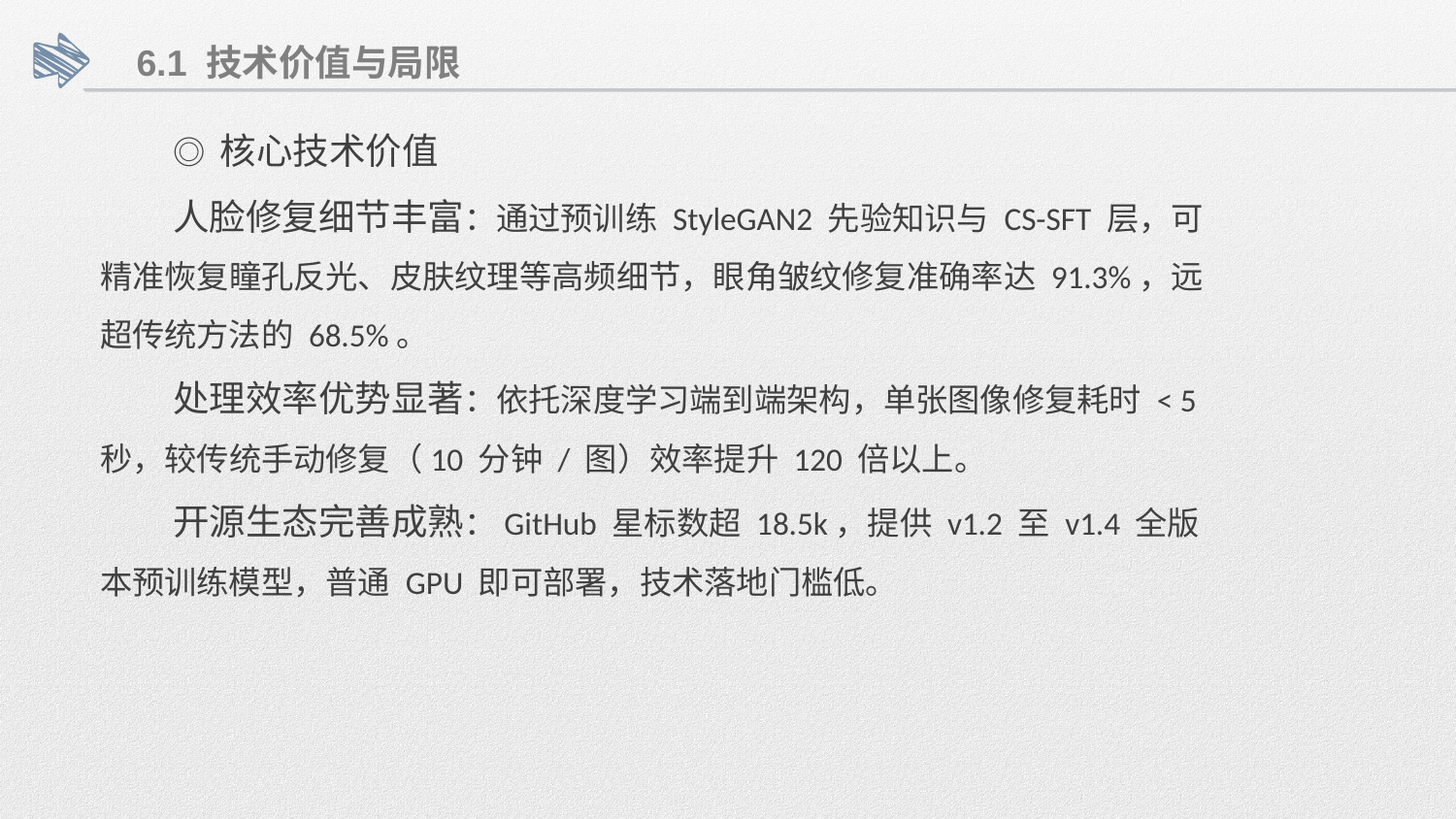

6.1 技术价值与局限
◎ 核心技术价值
人脸修复细节丰富：通过预训练 StyleGAN2 先验知识与 CS-SFT 层，可精准恢复瞳孔反光、皮肤纹理等高频细节，眼角皱纹修复准确率达 91.3%，远超传统方法的 68.5%。
处理效率优势显著：依托深度学习端到端架构，单张图像修复耗时 < 5 秒，较传统手动修复（10 分钟 / 图）效率提升 120 倍以上。
开源生态完善成熟：GitHub 星标数超 18.5k，提供 v1.2 至 v1.4 全版本预训练模型，普通 GPU 即可部署，技术落地门槛低。